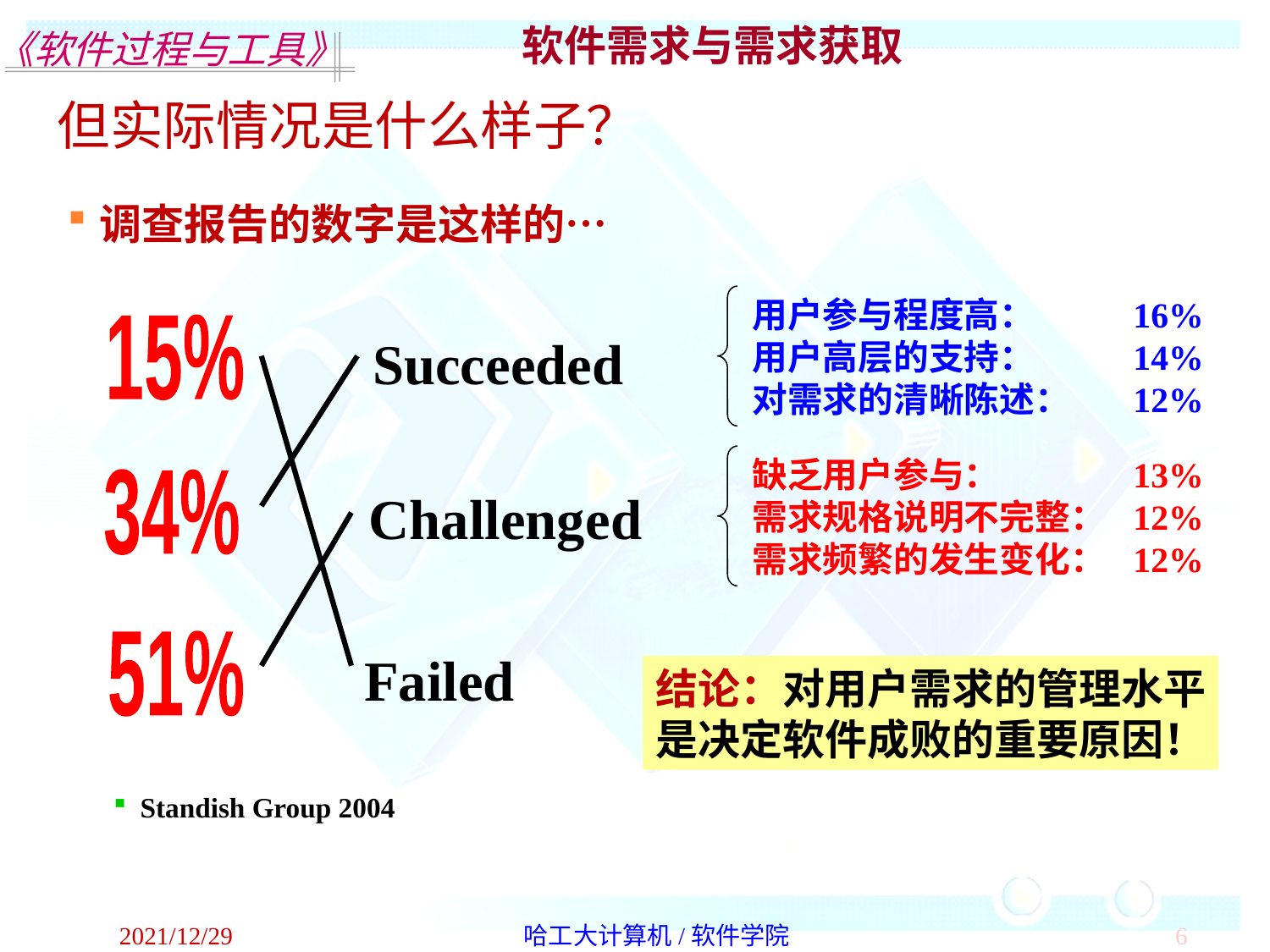

软件需求与需求获取
但实际情况是什么样子？
调查报告的数字是这样的…

用户参与程度高：	16%
用户高层的支持：	14%
对需求的清晰陈述：	12%
Succeeded
15%

缺乏用户参与：		13%
需求规格说明不完整：	12%
需求频繁的发生变化：	12%
Challenged
34%

Failed
51%
结论：对用户需求的管理水平
是决定软件成败的重要原因！
Standish Group 2004